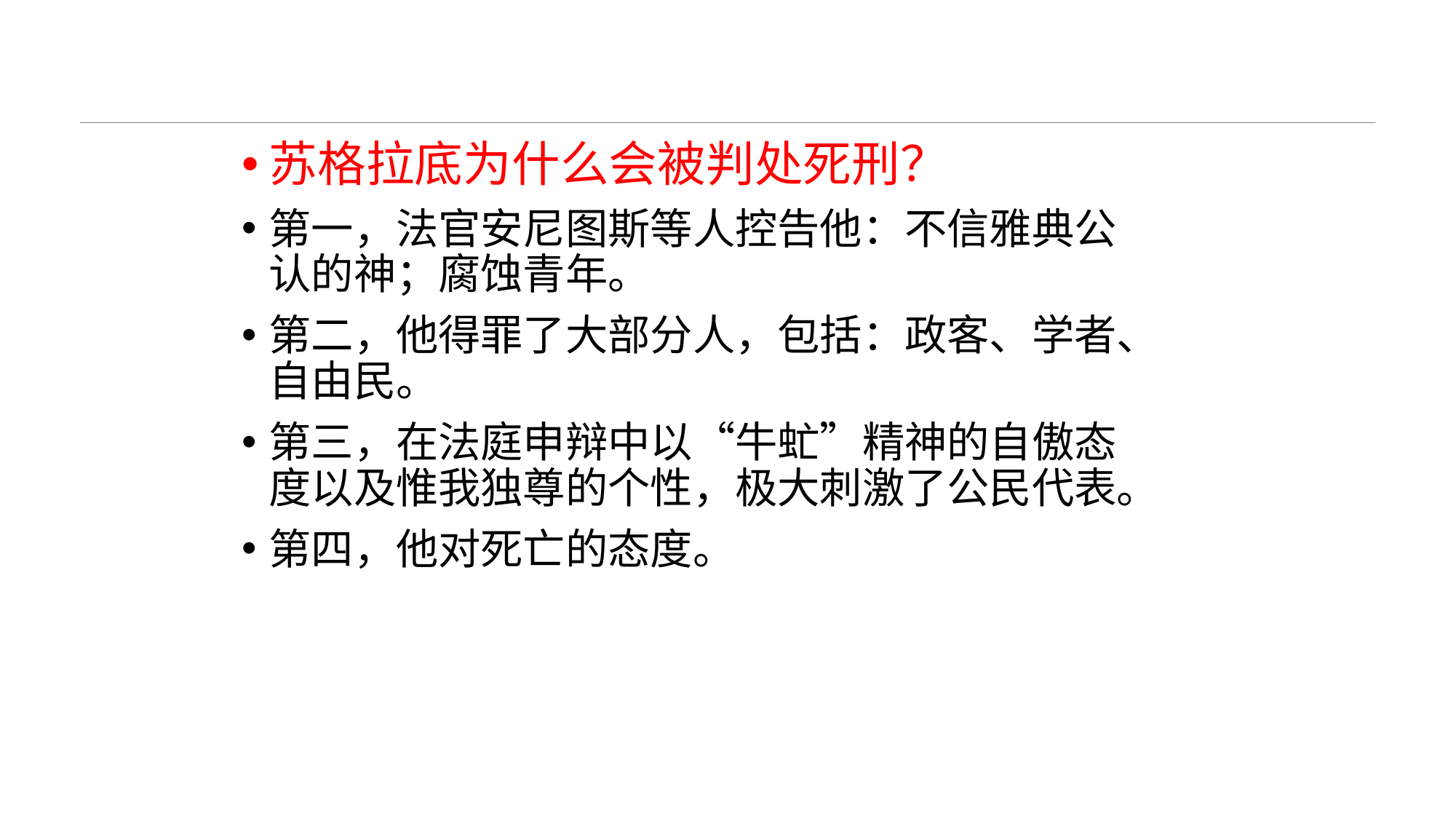

#
苏格拉底为什么会被判处死刑？
第一，法官安尼图斯等人控告他：不信雅典公认的神；腐蚀青年。
第二，他得罪了大部分人，包括：政客、学者、自由民。
第三，在法庭申辩中以“牛虻”精神的自傲态度以及惟我独尊的个性，极大刺激了公民代表。
第四，他对死亡的态度。